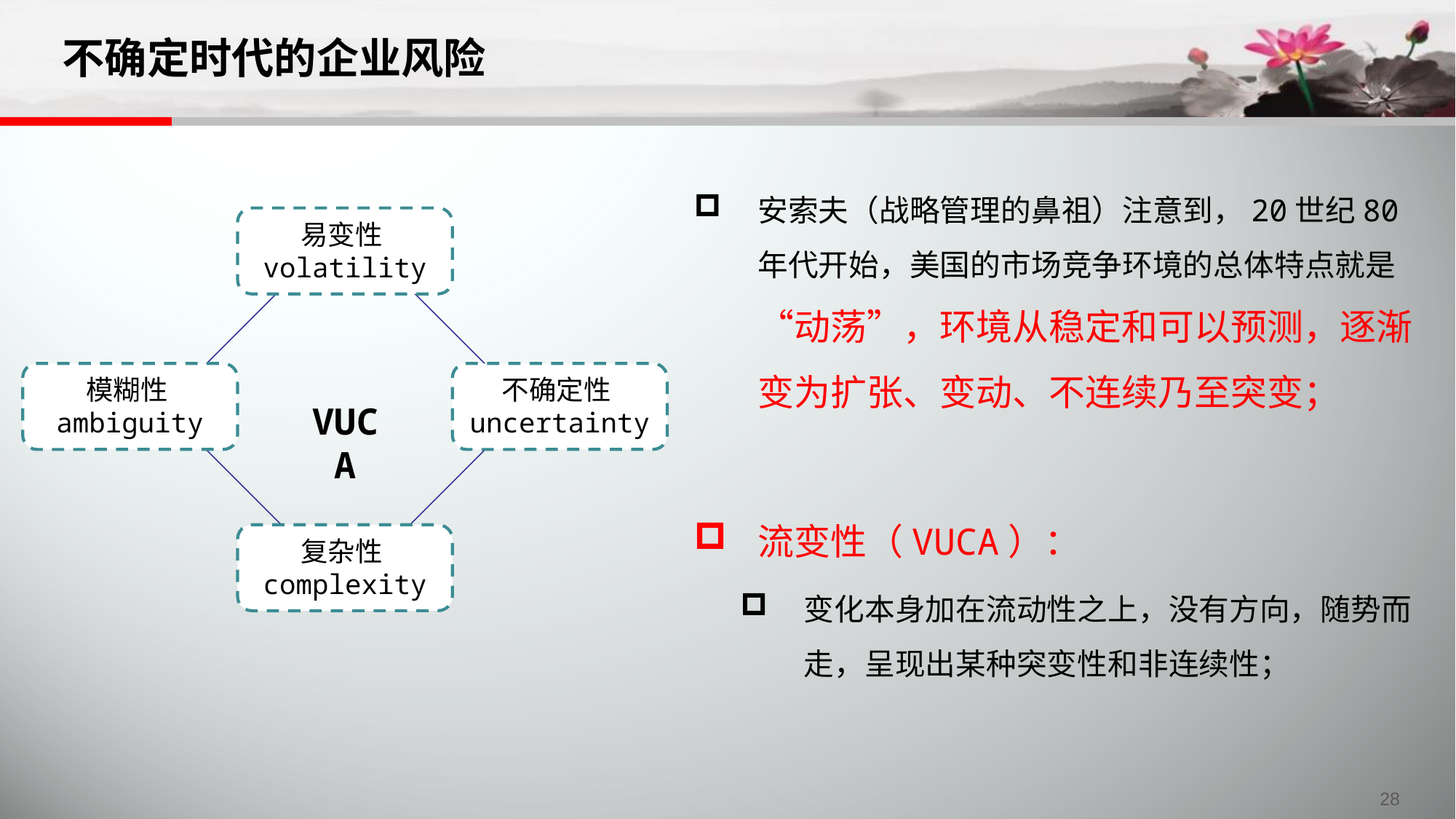

不确定时代的企业风险
安索夫（战略管理的鼻祖）注意到，20世纪80年代开始，美国的市场竞争环境的总体特点就是“动荡”，环境从稳定和可以预测，逐渐变为扩张、变动、不连续乃至突变；

流变性（VUCA）：
变化本身加在流动性之上，没有方向，随势而走，呈现出某种突变性和非连续性；

易变性volatility

模糊性ambiguity
不确定性uncertainty
VUCA
复杂性complexity
28